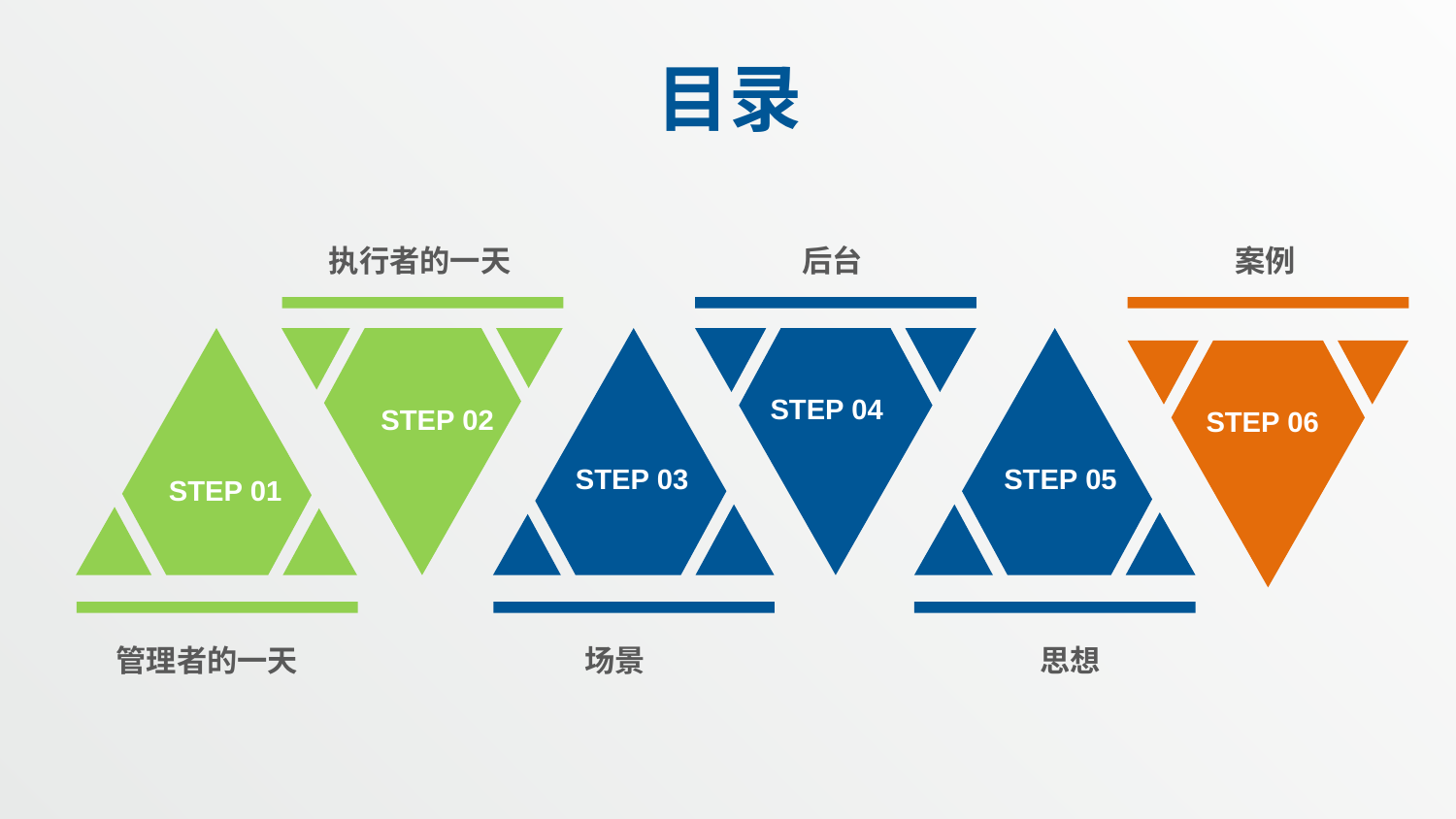

目录

后台
案例
执行者的一天

STEP 04
STEP 02
STEP 06
STEP 03
STEP 05
STEP 01

管理者的一天
场景
思想